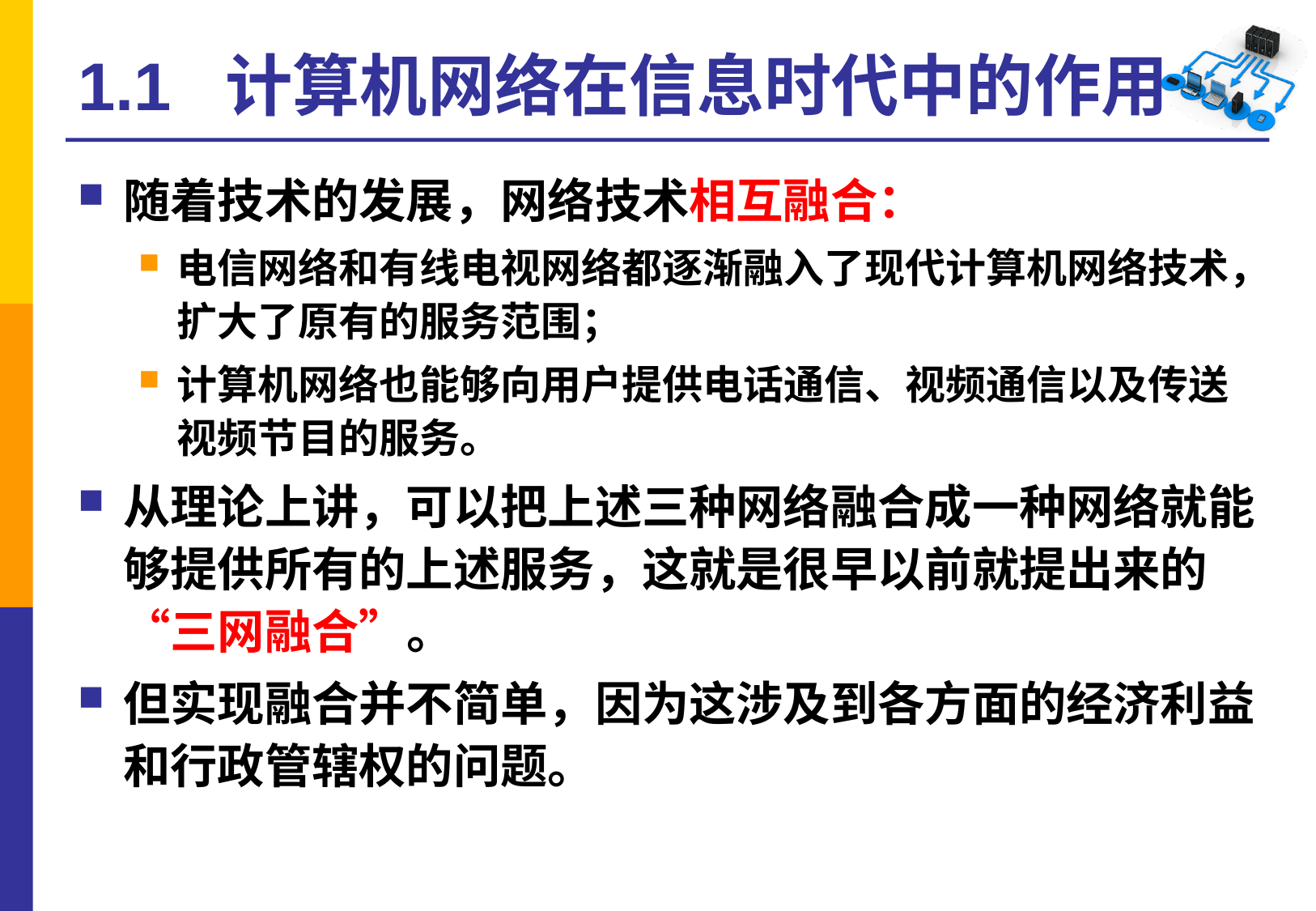

# 1.1  计算机网络在信息时代中的作用
随着技术的发展，网络技术相互融合：
电信网络和有线电视网络都逐渐融入了现代计算机网络技术，扩大了原有的服务范围；
计算机网络也能够向用户提供电话通信、视频通信以及传送视频节目的服务。
从理论上讲，可以把上述三种网络融合成一种网络就能够提供所有的上述服务，这就是很早以前就提出来的“三网融合”。
但实现融合并不简单，因为这涉及到各方面的经济利益和行政管辖权的问题。